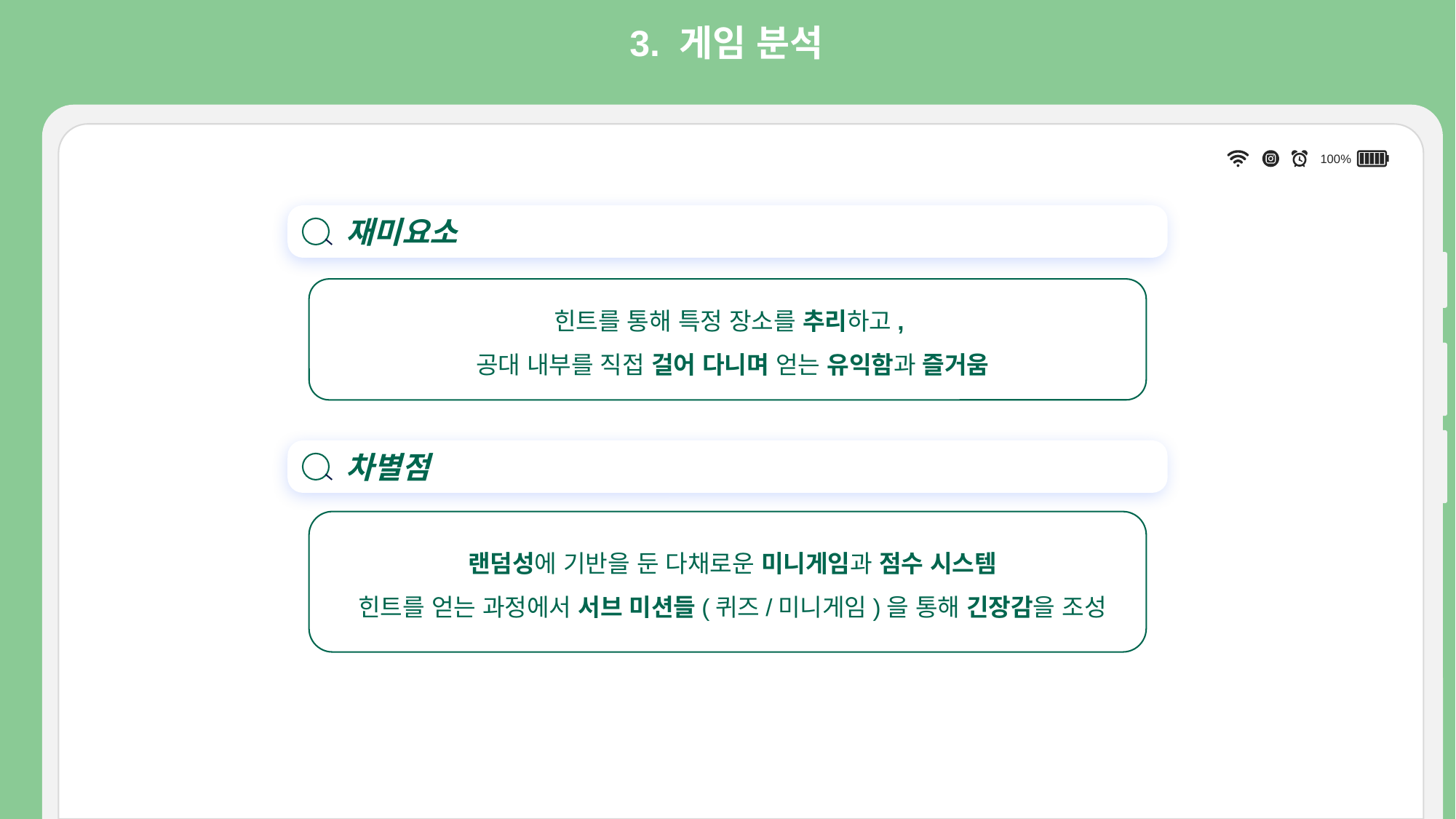

3. 게임 분석
재미요소

힌트를 통해 특정 장소를 추리하고,
공대 내부를 직접 걸어 다니며 얻는 유익함과 즐거움
차별점

랜덤성에 기반을 둔 다채로운 미니게임과 점수 시스템
힌트를 얻는 과정에서 서브 미션들(퀴즈/미니게임)을 통해 긴장감을 조성